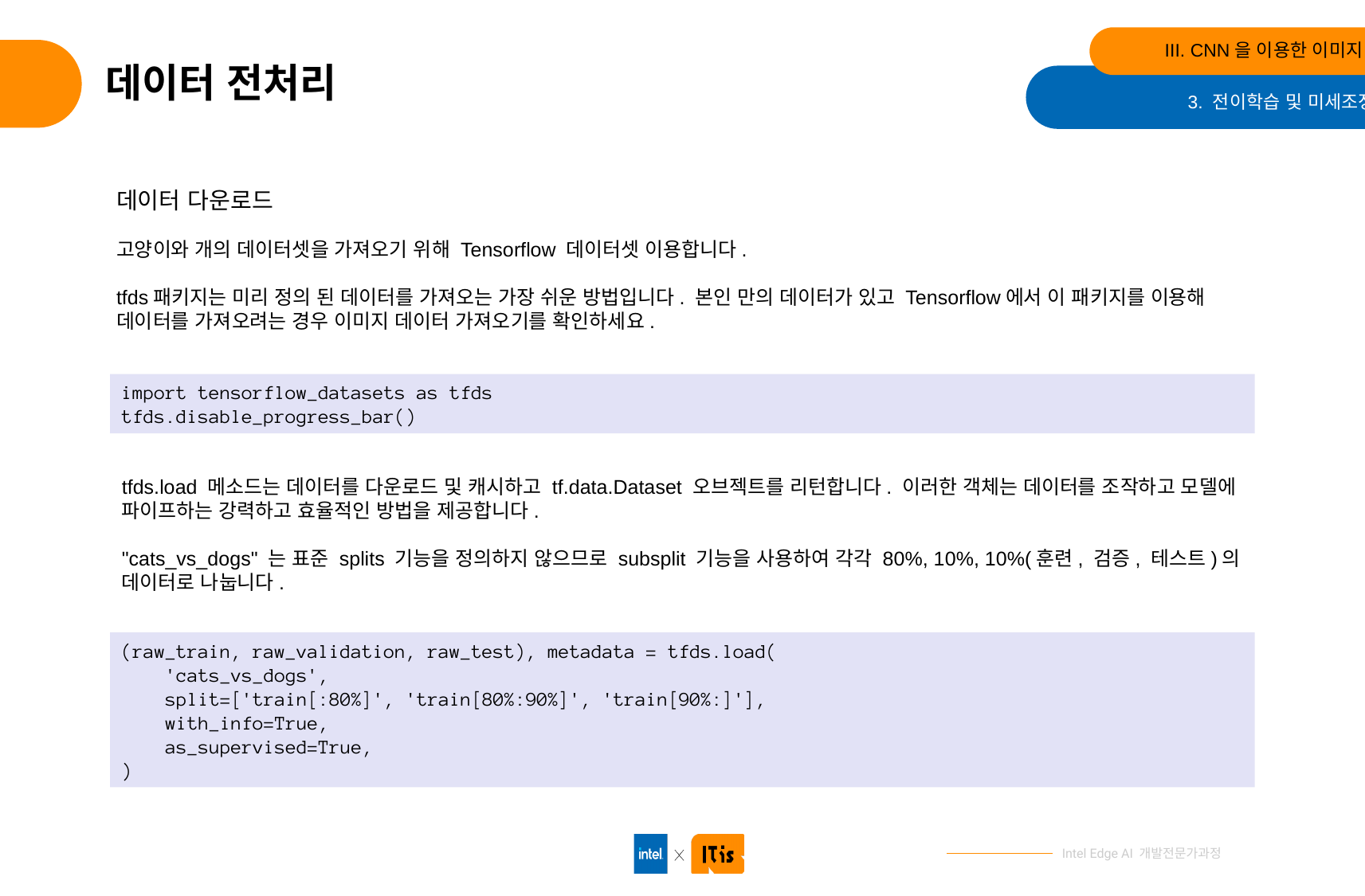

III. CNN을 이용한 이미지 분류
# 데이터 전처리
3. 전이학습 및 미세조정

데이터 다운로드

고양이와 개의 데이터셋을 가져오기 위해 Tensorflow 데이터셋 이용합니다.

tfds패키지는 미리 정의 된 데이터를 가져오는 가장 쉬운 방법입니다. 본인 만의 데이터가 있고 Tensorflow에서 이 패키지를 이용해 데이터를 가져오려는 경우 이미지 데이터 가져오기를 확인하세요.
import tensorflow_datasets as tfds
tfds.disable_progress_bar()
tfds.load 메소드는 데이터를 다운로드 및 캐시하고 tf.data.Dataset 오브젝트를 리턴합니다. 이러한 객체는 데이터를 조작하고 모델에 파이프하는 강력하고 효율적인 방법을 제공합니다.

"cats_vs_dogs" 는 표준 splits 기능을 정의하지 않으므로 subsplit 기능을 사용하여 각각 80%, 10%, 10%(훈련, 검증, 테스트)의 데이터로 나눕니다.
(raw_train, raw_validation, raw_test), metadata = tfds.load(
    'cats_vs_dogs',
    split=['train[:80%]', 'train[80%:90%]', 'train[90%:]'],
    with_info=True,
    as_supervised=True,
)